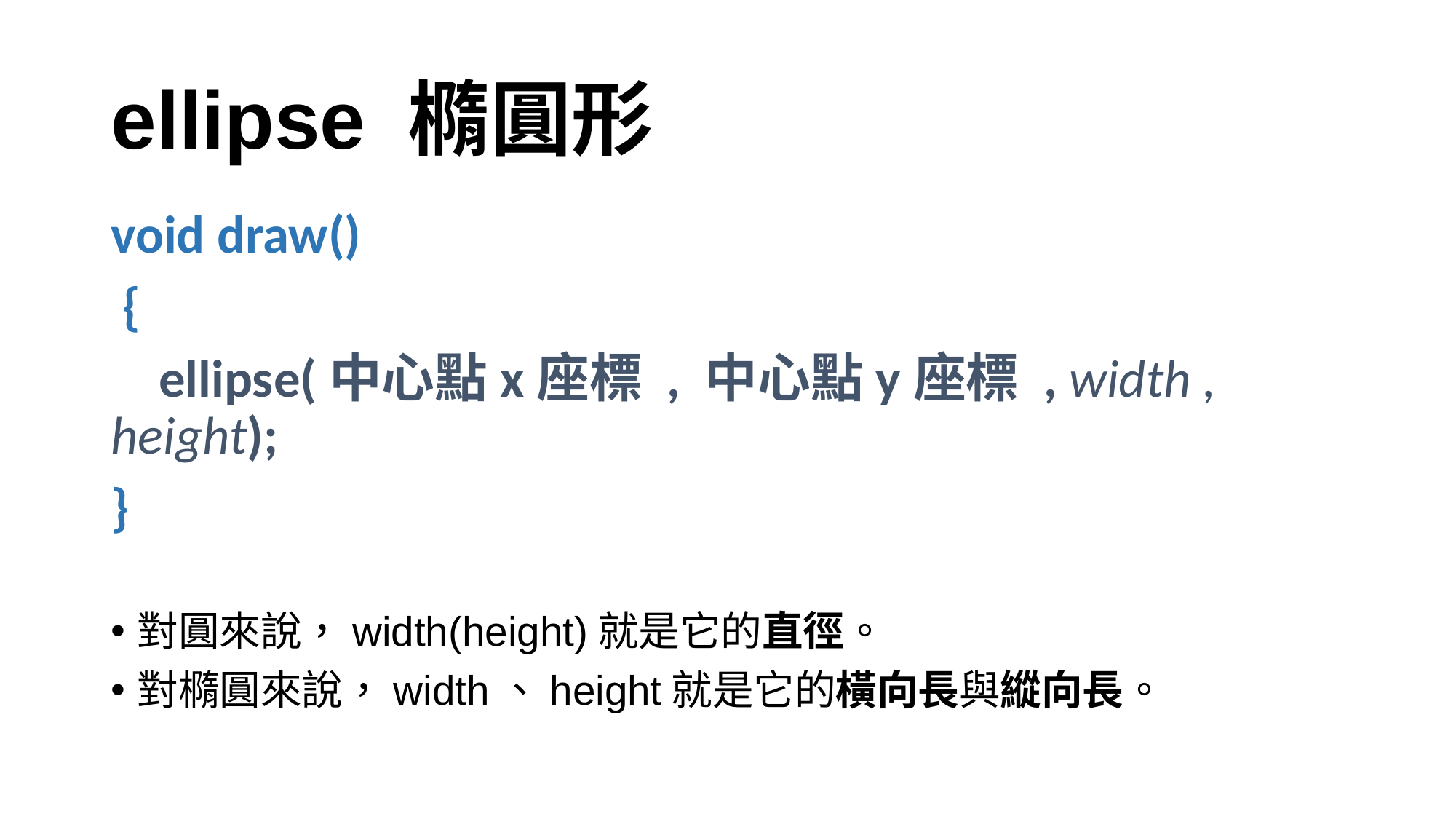

# ellipse 橢圓形
void draw()
 {
    ellipse(中心點x座標 , 中心點y座標 , width , height);
}

對圓來說，width(height)就是它的直徑。
對橢圓來說，width、height就是它的橫向長與縱向長。